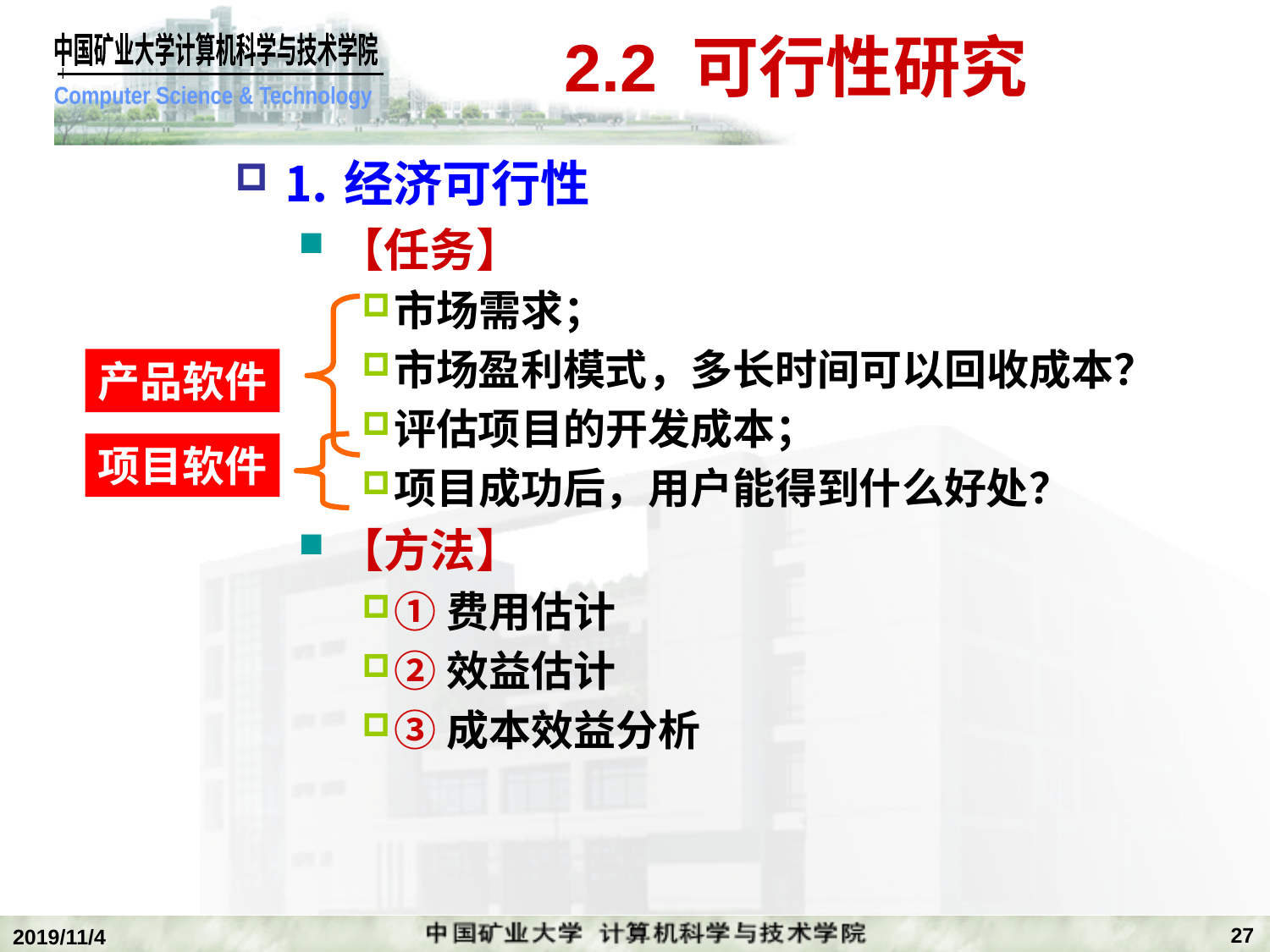

# 2.2 可行性研究
⒈经济可行性
【任务】
市场需求；
市场盈利模式，多长时间可以回收成本？
评估项目的开发成本；
项目成功后，用户能得到什么好处？
【方法】
①费用估计
②效益估计
③成本效益分析

产品软件
项目软件

27
2019/11/4